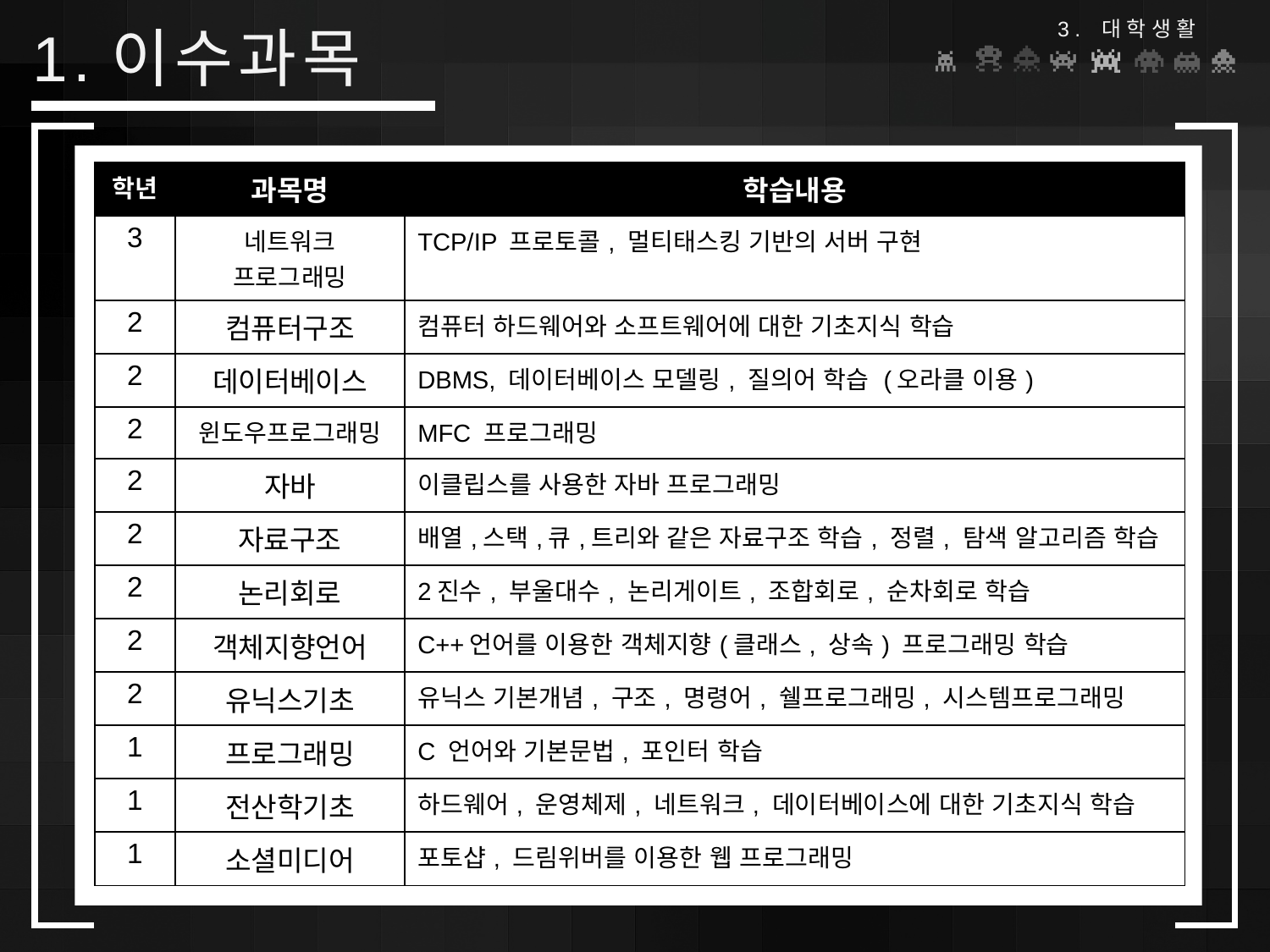

3. 대학생활
# 1.이수과목

| 학년 | 과목명 | 학습내용 |
| --- | --- | --- |
| 3 | 네트워크 프로그래밍 | TCP/IP 프로토콜, 멀티태스킹 기반의 서버 구현 |
| 2 | 컴퓨터구조 | 컴퓨터 하드웨어와 소프트웨어에 대한 기초지식 학습 |
| 2 | 데이터베이스 | DBMS, 데이터베이스 모델링, 질의어 학습 (오라클 이용) |
| 2 | 윈도우프로그래밍 | MFC 프로그래밍 |
| 2 | 자바 | 이클립스를 사용한 자바 프로그래밍 |
| 2 | 자료구조 | 배열,스택,큐,트리와 같은 자료구조 학습, 정렬, 탐색 알고리즘 학습 |
| 2 | 논리회로 | 2진수, 부울대수, 논리게이트, 조합회로, 순차회로 학습 |
| 2 | 객체지향언어 | C++언어를 이용한 객체지향(클래스, 상속) 프로그래밍 학습 |
| 2 | 유닉스기초 | 유닉스 기본개념, 구조, 명령어, 쉘프로그래밍, 시스템프로그래밍 |
| 1 | 프로그래밍 | C 언어와 기본문법, 포인터 학습 |
| 1 | 전산학기초 | 하드웨어, 운영체제, 네트워크, 데이터베이스에 대한 기초지식 학습 |
| 1 | 소셜미디어 | 포토샵, 드림위버를 이용한 웹 프로그래밍 |